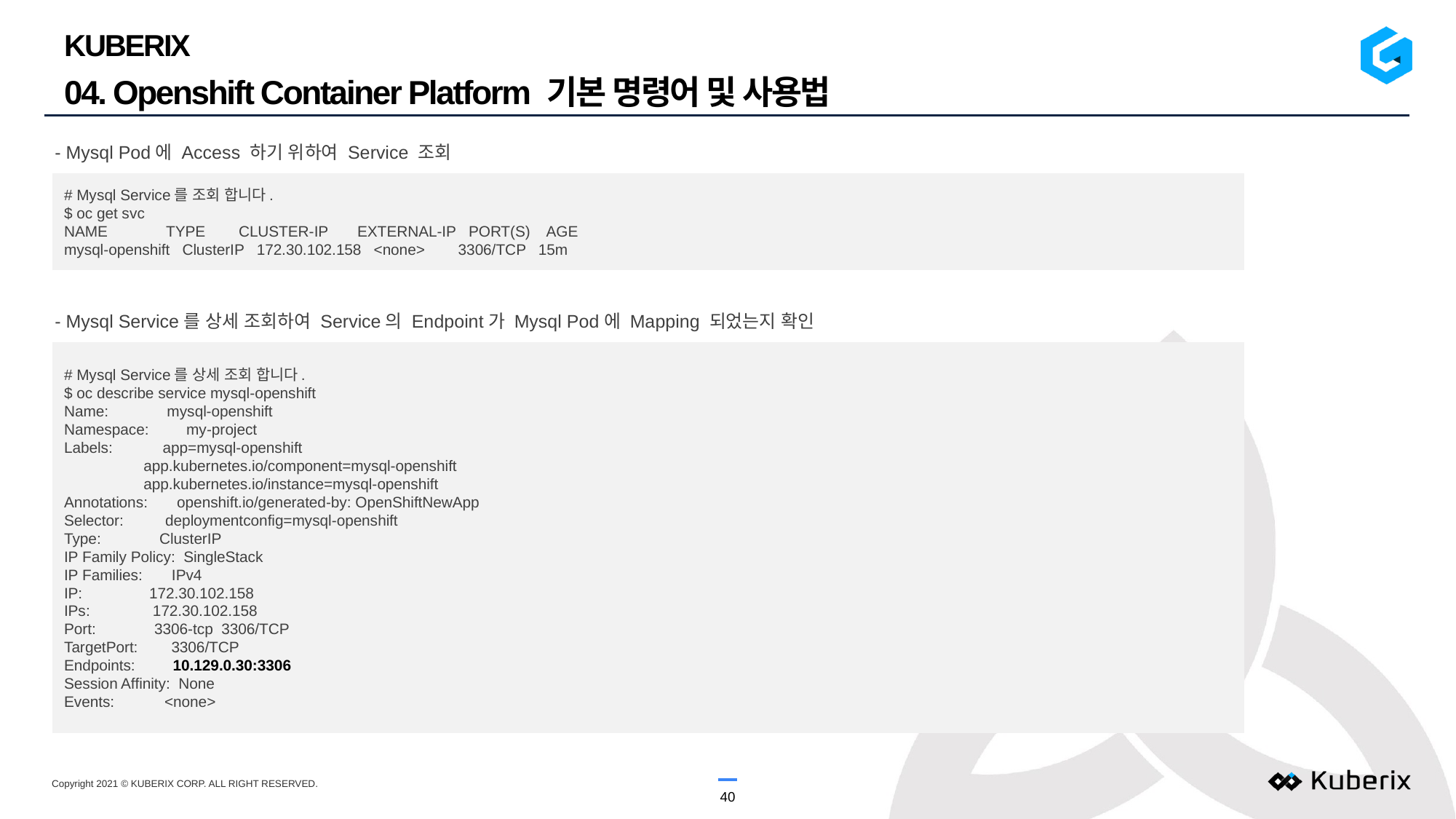

KUBERIX
04. Openshift Container Platform 기본 명령어 및 사용법
- Mysql Pod에 Access 하기 위하여 Service 조회
# Mysql Service를 조회 합니다.
$ oc get svc
NAME              TYPE        CLUSTER-IP       EXTERNAL-IP   PORT(S)    AGE
mysql-openshift   ClusterIP   172.30.102.158   <none>        3306/TCP   15m
- Mysql Service를 상세 조회하여 Service의 Endpoint가 Mysql Pod에 Mapping 되었는지 확인
# Mysql Service를 상세 조회 합니다.
$ oc describe service mysql-openshift
Name:              mysql-openshift
Namespace:         my-project
Labels:            app=mysql-openshift
                   app.kubernetes.io/component=mysql-openshift
                   app.kubernetes.io/instance=mysql-openshift
Annotations:       openshift.io/generated-by: OpenShiftNewApp
Selector:          deploymentconfig=mysql-openshift
Type:              ClusterIP
IP Family Policy:  SingleStack
IP Families:       IPv4
IP:                172.30.102.158
IPs:               172.30.102.158
Port:              3306-tcp  3306/TCP
TargetPort:        3306/TCP
Endpoints:         10.129.0.30:3306
Session Affinity:  None
Events:            <none>